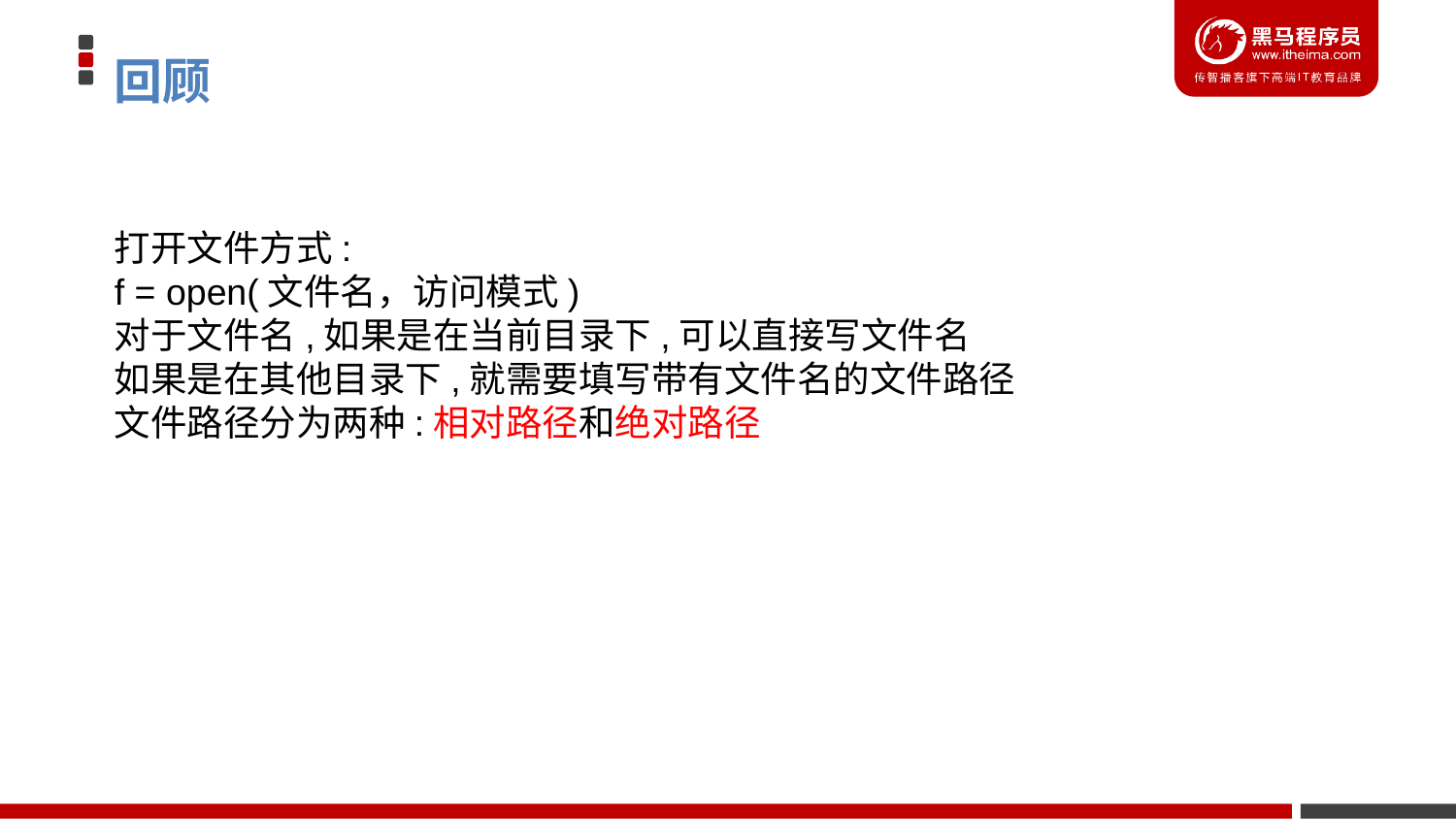

# 回顾
打开文件方式:
f = open(文件名，访问模式)
对于文件名,如果是在当前目录下,可以直接写文件名
如果是在其他目录下,就需要填写带有文件名的文件路径
文件路径分为两种:相对路径和绝对路径